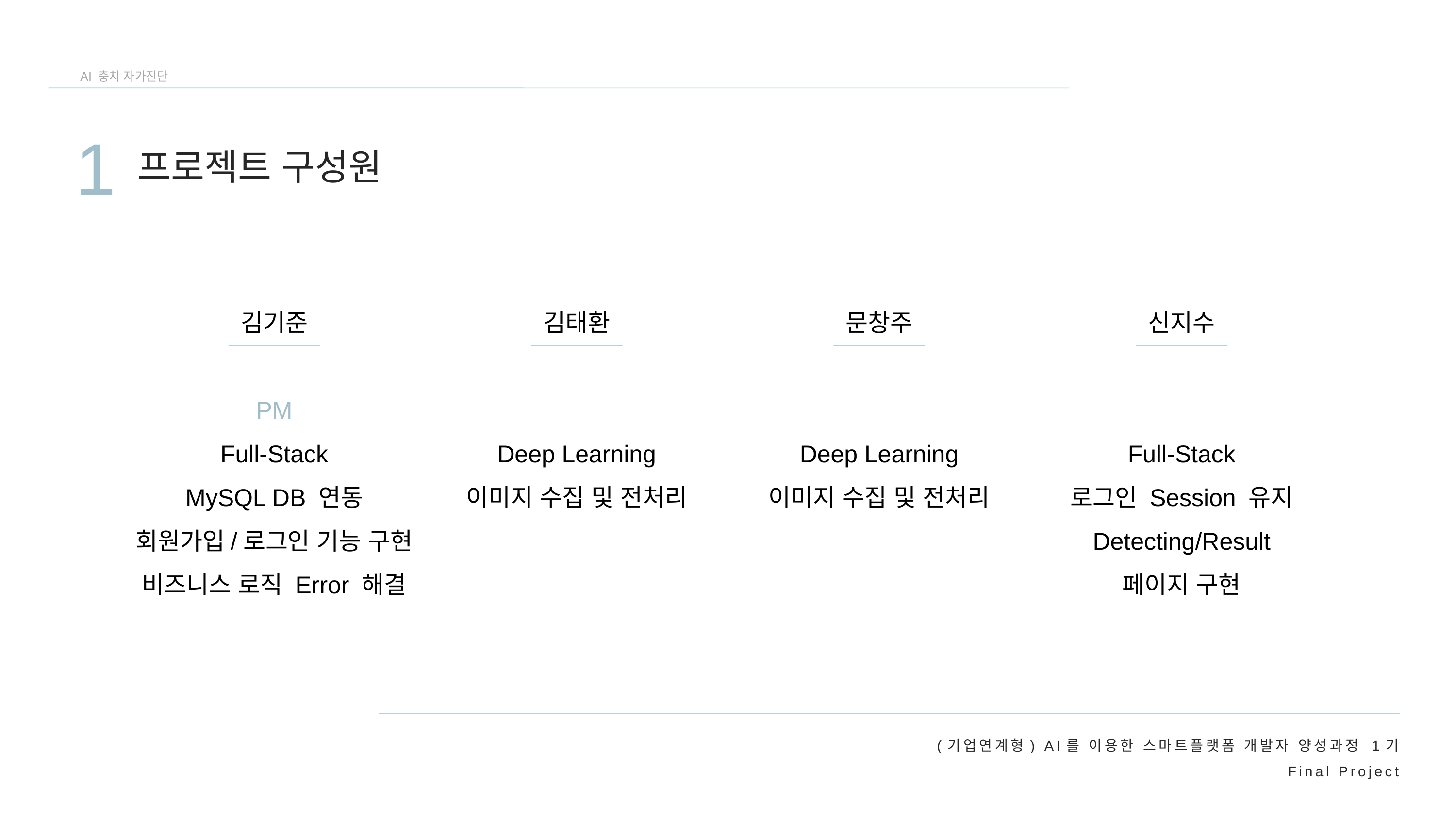

AI 충치 자가진단

1
프로젝트 구성원
김기준

PM
Full-Stack
MySQL DB 연동
회원가입/로그인 기능 구현
비즈니스 로직 Error 해결

김태환

Deep Learning
이미지 수집 및 전처리

문창주

Deep Learning
이미지 수집 및 전처리

신지수

Full-Stack
로그인 Session 유지
Detecting/Result
페이지 구현

(기업연계형) AI를 이용한 스마트플랫폼 개발자 양성과정 1기
Final Project